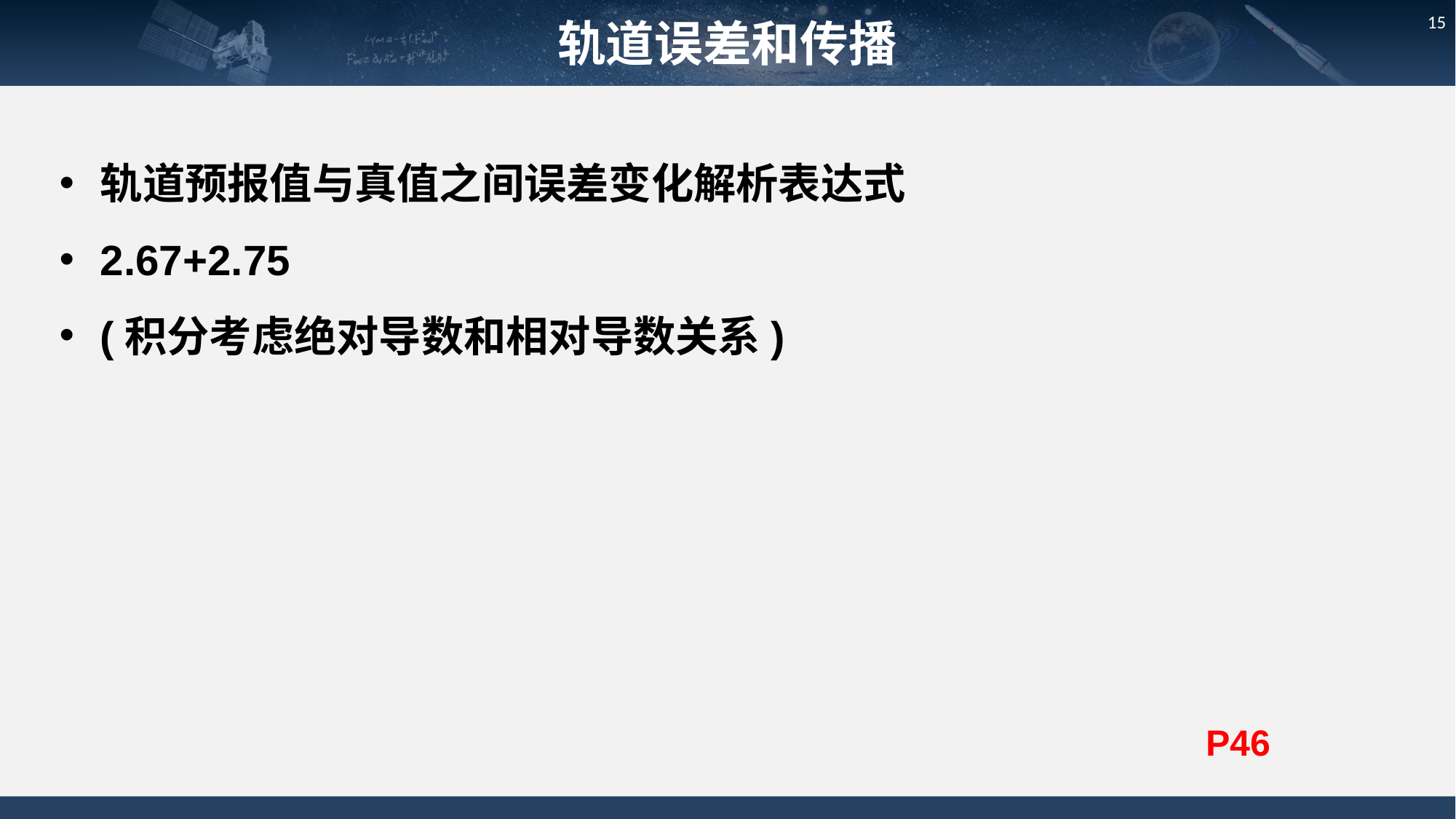

轨道误差和传播
15
轨道预报值与真值之间误差变化解析表达式
2.67+2.75
(积分考虑绝对导数和相对导数关系)

P46